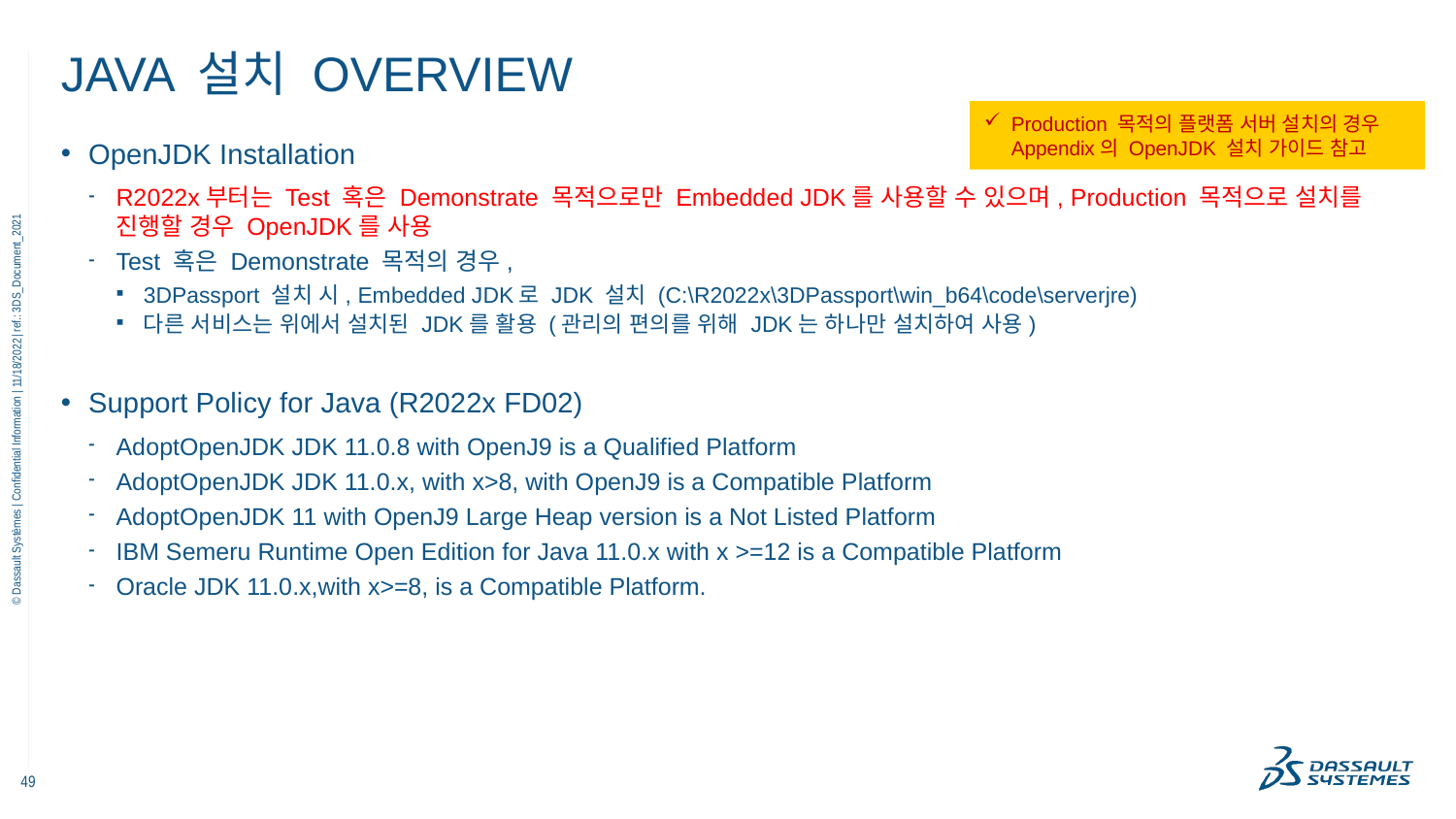

# Java 설치 Overview
Production 목적의 플랫폼 서버 설치의 경우 Appendix의 OpenJDK 설치 가이드 참고
OpenJDK Installation
R2022x부터는 Test 혹은 Demonstrate 목적으로만 Embedded JDK를 사용할 수 있으며, Production 목적으로 설치를 진행할 경우 OpenJDK를 사용
Test 혹은 Demonstrate 목적의 경우,
3DPassport 설치 시, Embedded JDK로 JDK 설치 (C:\R2022x\3DPassport\win_b64\code\serverjre)
다른 서비스는 위에서 설치된 JDK를 활용 (관리의 편의를 위해 JDK는 하나만 설치하여 사용)

Support Policy for Java (R2022x FD02)
AdoptOpenJDK JDK 11.0.8 with OpenJ9 is a Qualified Platform
AdoptOpenJDK JDK 11.0.x, with x>8, with OpenJ9 is a Compatible Platform
AdoptOpenJDK 11 with OpenJ9 Large Heap version is a Not Listed Platform
IBM Semeru Runtime Open Edition for Java 11.0.x with x >=12 is a Compatible Platform
Oracle JDK 11.0.x,with x>=8, is a Compatible Platform.

11/18/2022